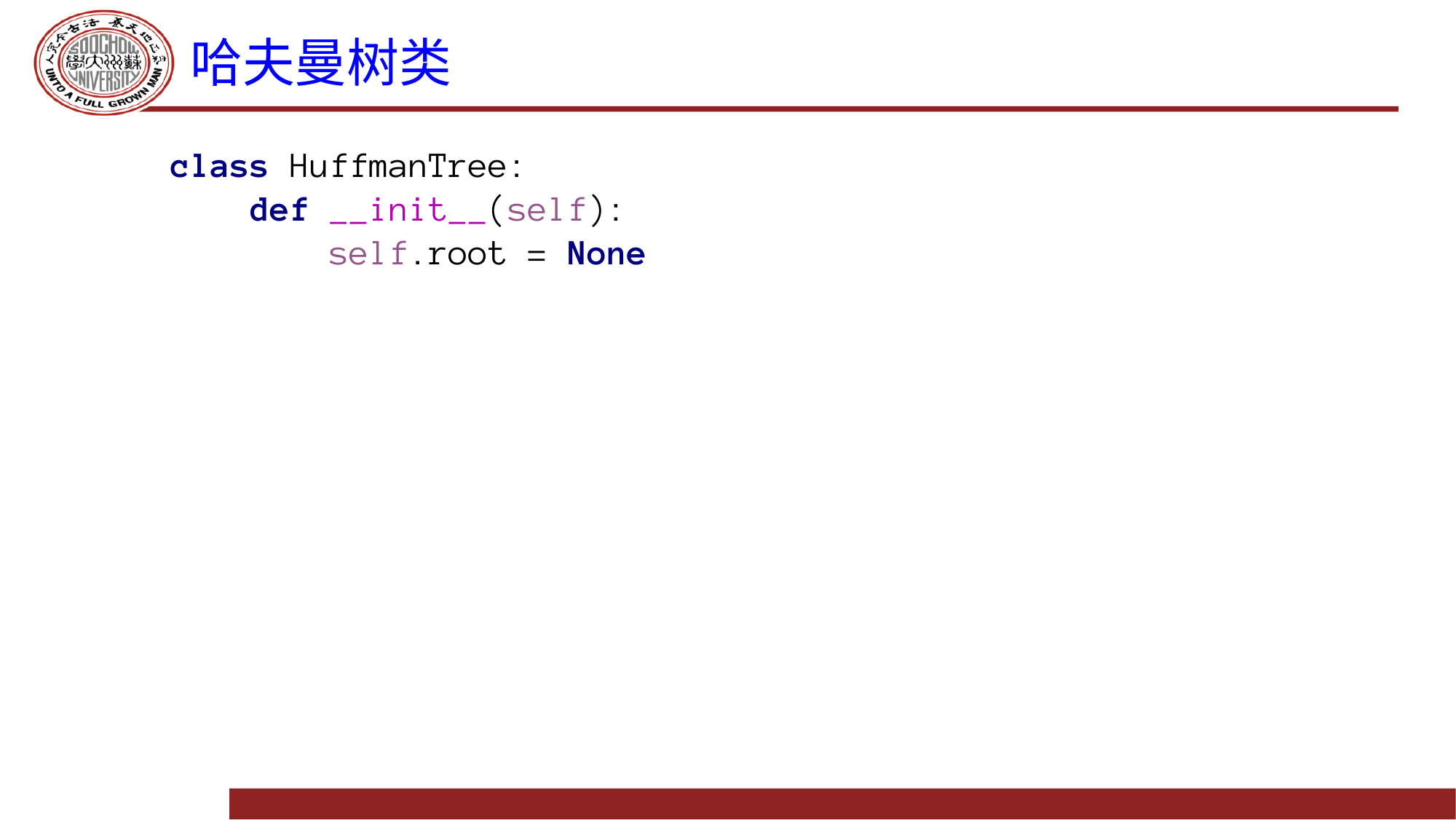

# 哈夫曼树类
class HuffmanTree:
    def __init__(self):
        self.root = None